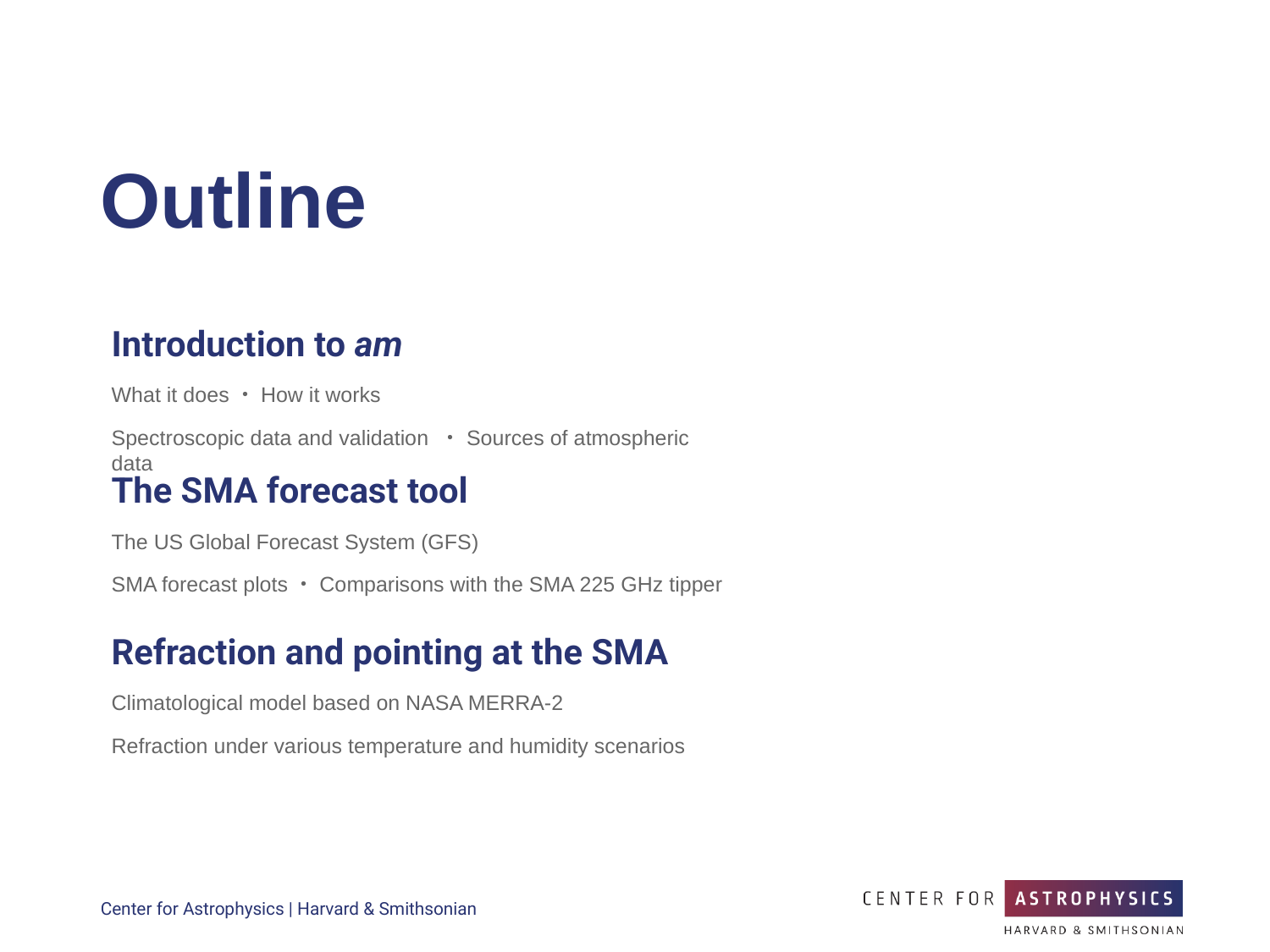

# Outline
Introduction to am
What it does・How it works
Spectroscopic data and validation ・Sources of atmospheric data
The SMA forecast tool
The US Global Forecast System (GFS)
SMA forecast plots・Comparisons with the SMA 225 GHz tipper
Refraction and pointing at the SMA
Climatological model based on NASA MERRA-2
Refraction under various temperature and humidity scenarios
Center for Astrophysics | Harvard & Smithsonian